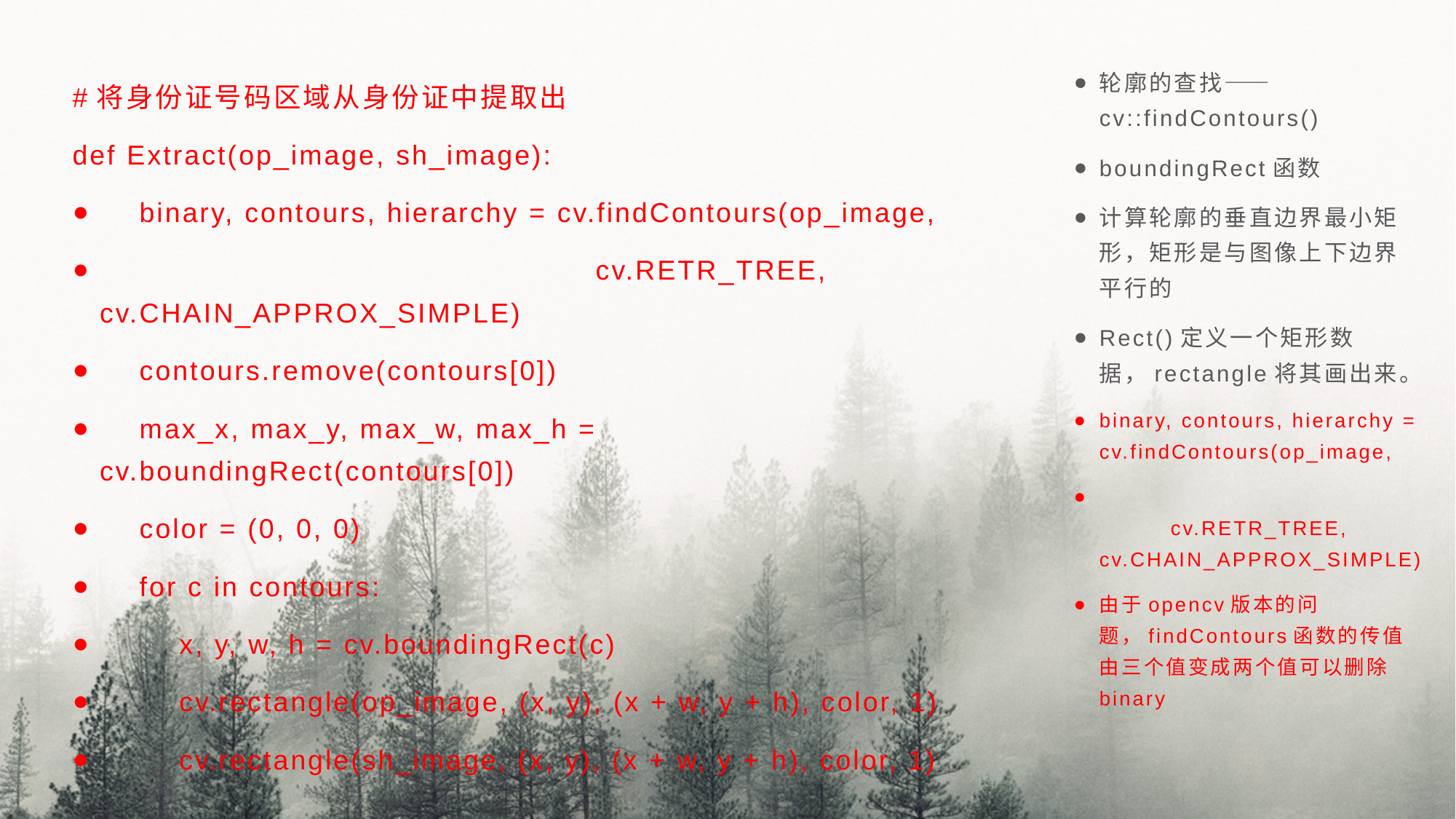

轮廓的查找——cv::findContours()
boundingRect函数
计算轮廓的垂直边界最小矩形，矩形是与图像上下边界平行的
Rect()定义一个矩形数据，rectangle将其画出来。
binary, contours, hierarchy = cv.findContours(op_image,
                                                  cv.RETR_TREE, cv.CHAIN_APPROX_SIMPLE)
由于opencv版本的问题，findContours函数的传值由三个值变成两个值可以删除binary
#将身份证号码区域从身份证中提取出
def Extract(op_image, sh_image):
    binary, contours, hierarchy = cv.findContours(op_image,
                                                  cv.RETR_TREE, cv.CHAIN_APPROX_SIMPLE)
    contours.remove(contours[0])
    max_x, max_y, max_w, max_h = cv.boundingRect(contours[0])
    color = (0, 0, 0)
    for c in contours:
        x, y, w, h = cv.boundingRect(c)
        cv.rectangle(op_image, (x, y), (x + w, y + h), color, 1)
        cv.rectangle(sh_image, (x, y), (x + w, y + h), color, 1)